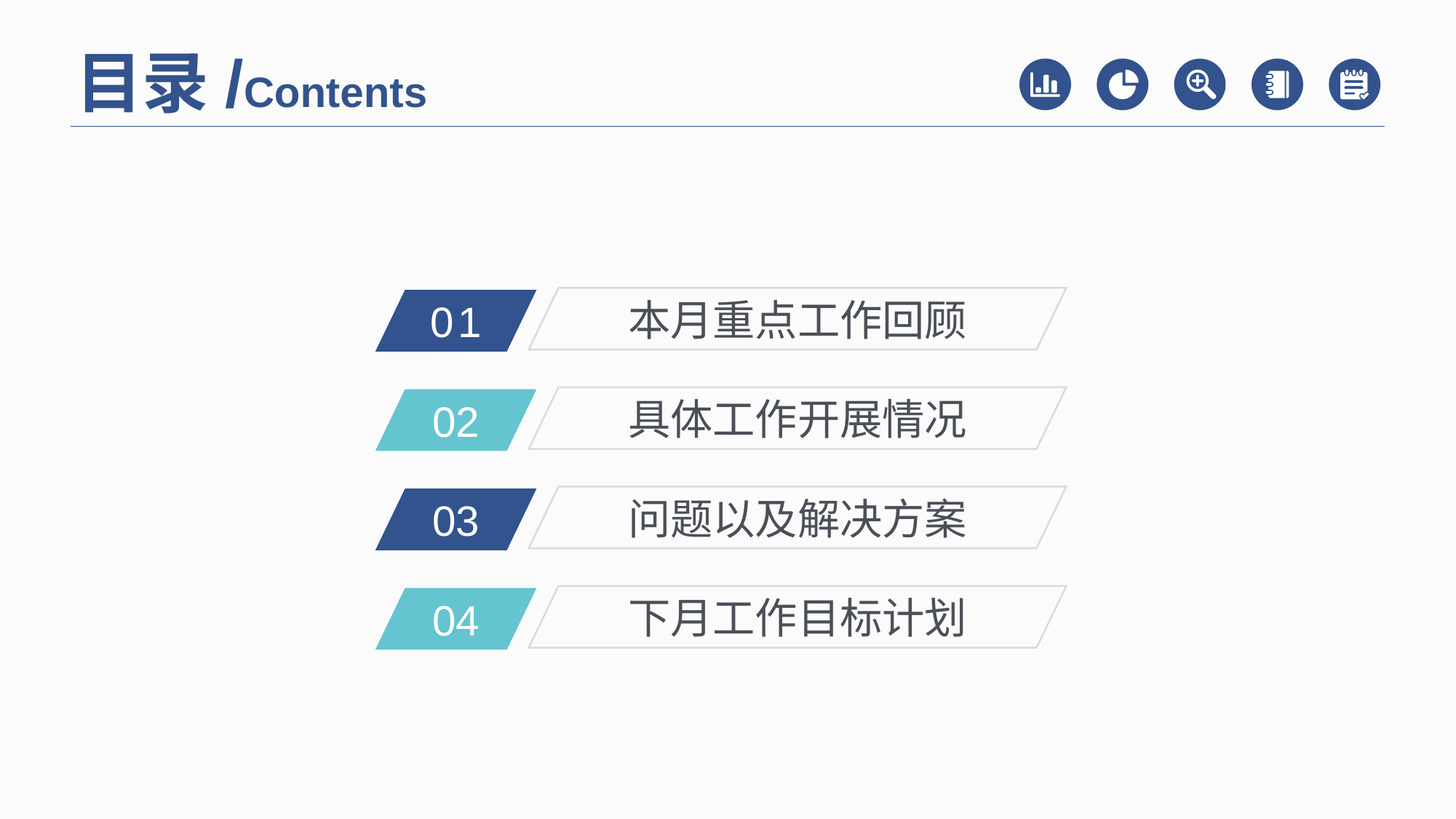

目录/Contents

本月重点工作回顾
01
具体工作开展情况
02
问题以及解决方案
03
下月工作目标计划
04